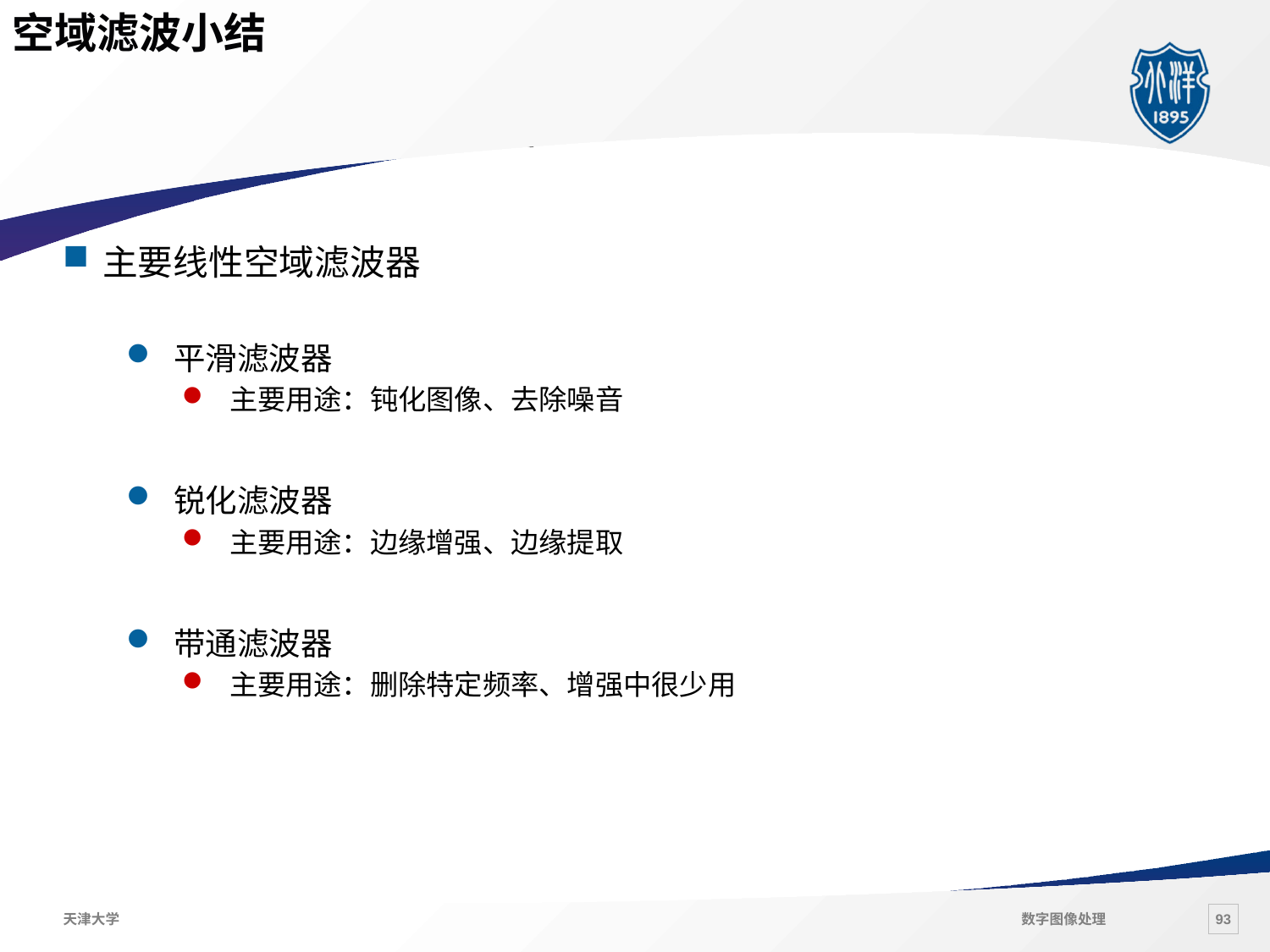

空域滤波小结

#
主要线性空域滤波器

平滑滤波器
主要用途：钝化图像、去除噪音

锐化滤波器
主要用途：边缘增强、边缘提取

带通滤波器
主要用途：删除特定频率、增强中很少用